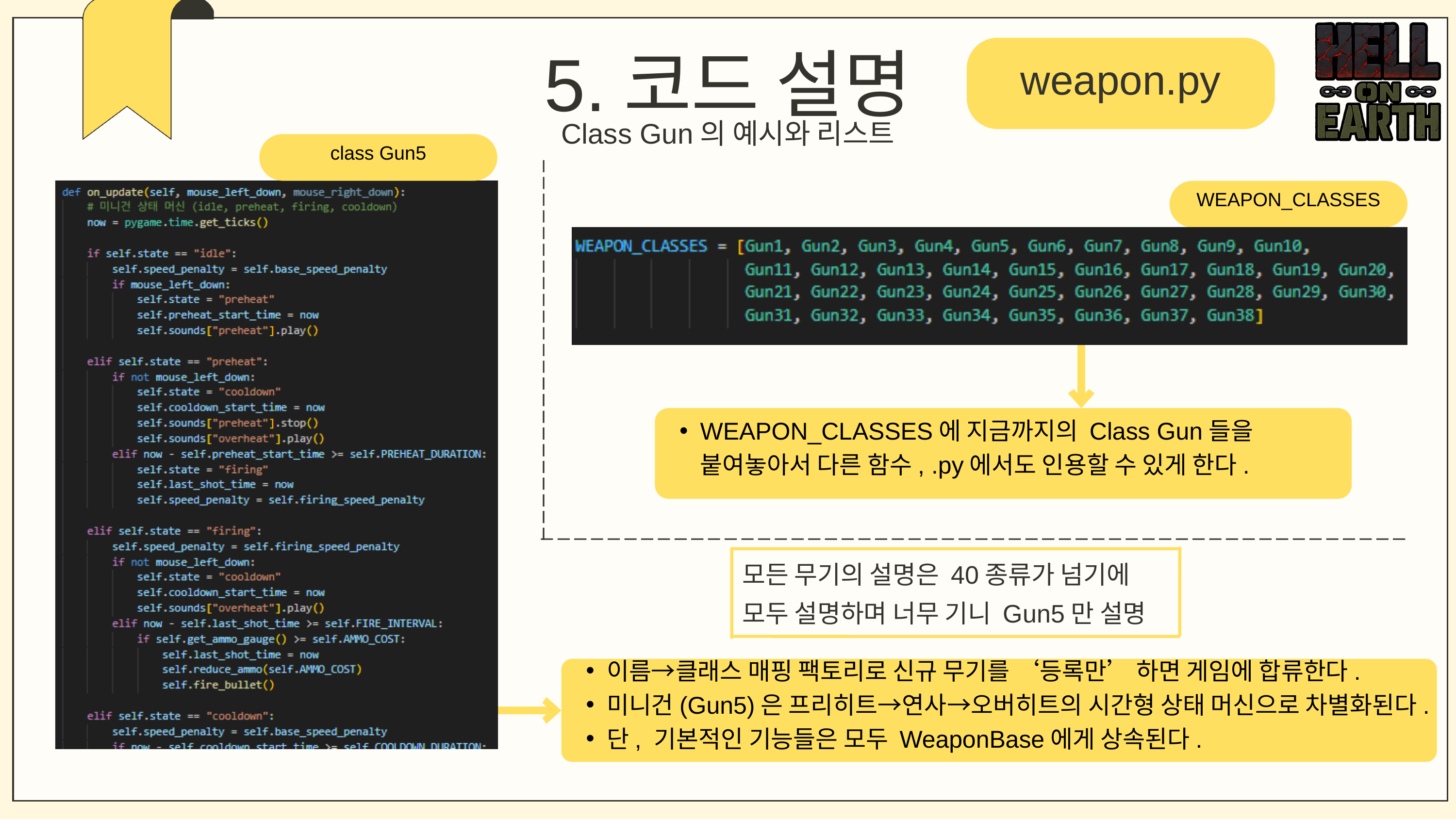

5.코드 설명

weapon.py
Class Gun의 예시와 리스트

class Gun5

WEAPON_CLASSES

WEAPON_CLASSES에 지금까지의 Class Gun들을 붙여놓아서 다른 함수, .py에서도 인용할 수 있게 한다.

모든 무기의 설명은 40종류가 넘기에 모두 설명하며 너무 기니 Gun5만 설명

이름→클래스 매핑 팩토리로 신규 무기를 ‘등록만’ 하면 게임에 합류한다.
미니건(Gun5)은 프리히트→연사→오버히트의 시간형 상태 머신으로 차별화된다.
단, 기본적인 기능들은 모두 WeaponBase에게 상속된다.